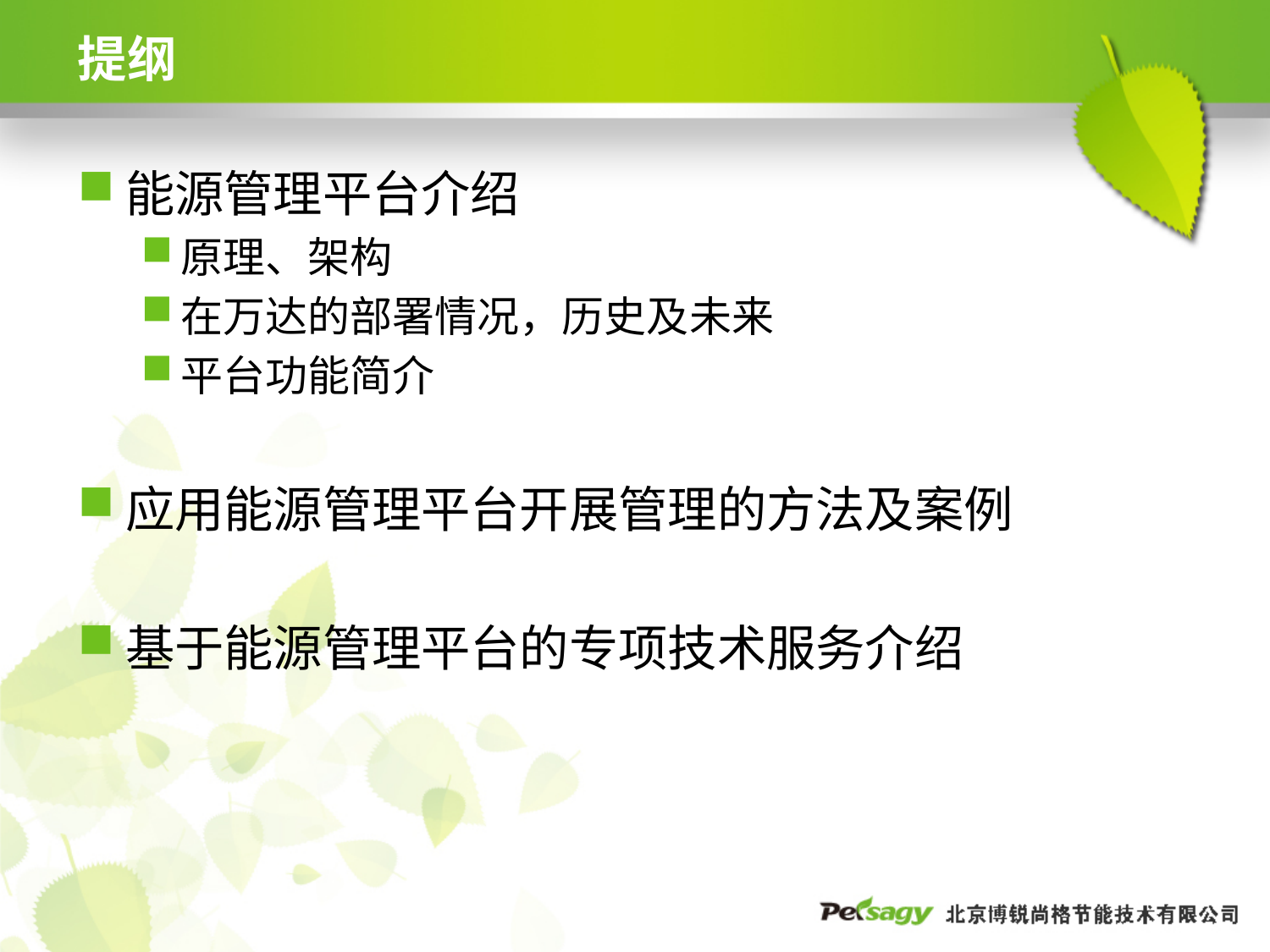

# 提纲
能源管理平台介绍
原理、架构
在万达的部署情况，历史及未来
平台功能简介

应用能源管理平台开展管理的方法及案例

基于能源管理平台的专项技术服务介绍